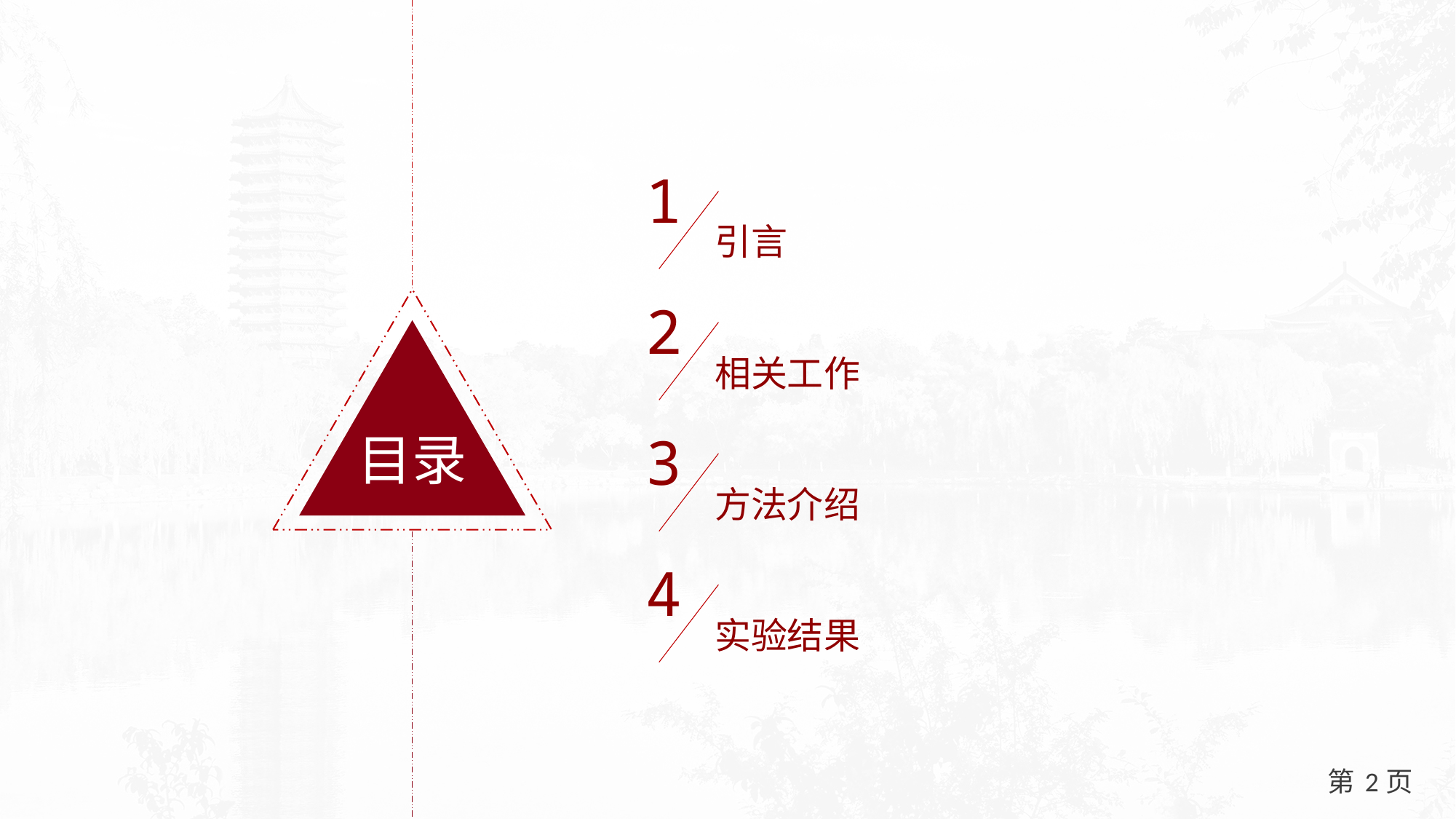

1
引言
2

目录
相关工作
3
方法介绍
4
实验结果
2